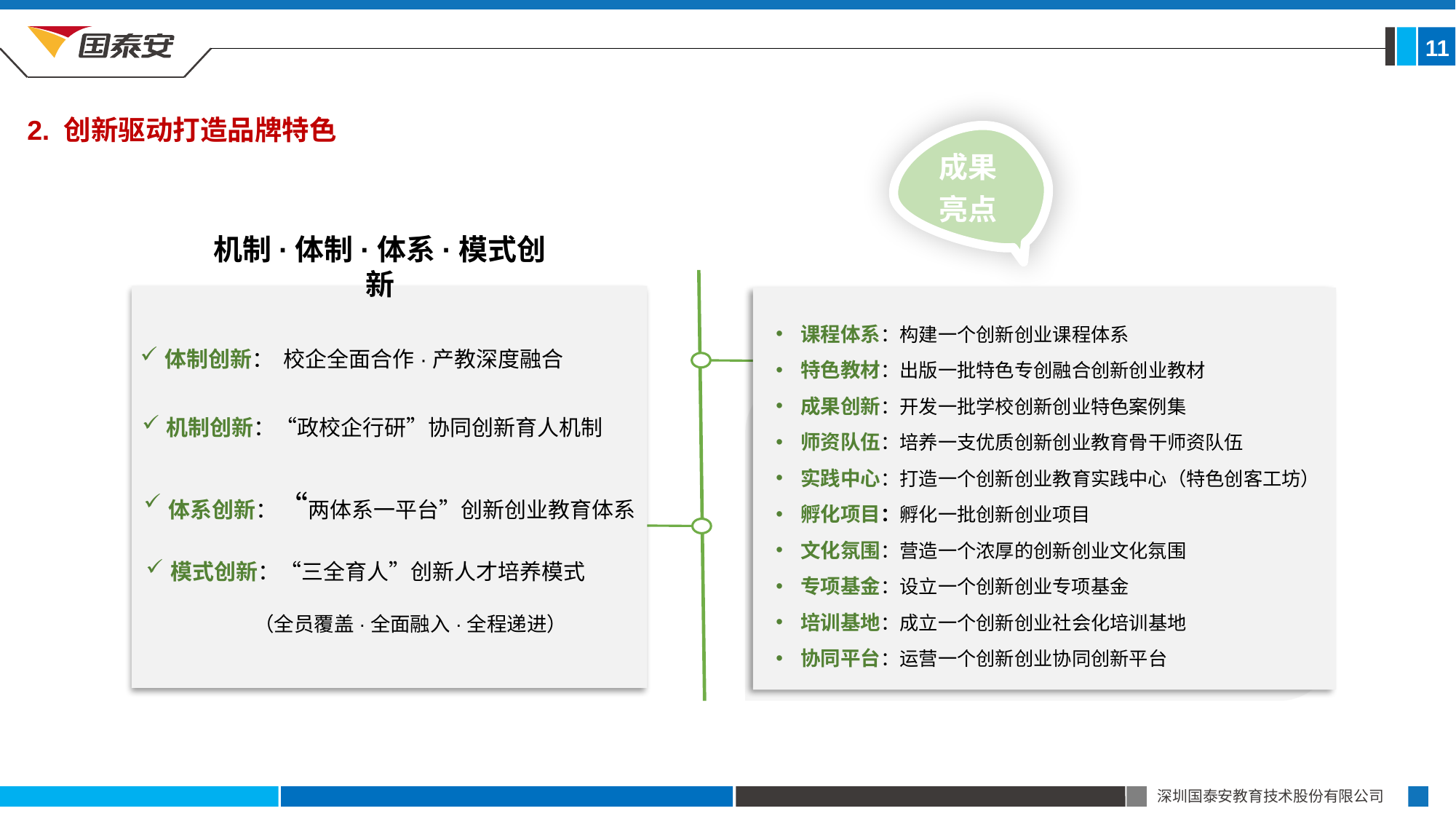

11
2. 创新驱动打造品牌特色

成果亮点
机制·体制·体系·模式创新

课程体系：构建一个创新创业课程体系
特色教材：出版一批特色专创融合创新创业教材
成果创新：开发一批学校创新创业特色案例集
师资队伍：培养一支优质创新创业教育骨干师资队伍
实践中心：打造一个创新创业教育实践中心（特色创客工坊）
孵化项目：孵化一批创新创业项目
文化氛围：营造一个浓厚的创新创业文化氛围
专项基金：设立一个创新创业专项基金
培训基地：成立一个创新创业社会化培训基地
协同平台：运营一个创新创业协同创新平台
体制创新：  校企全面合作·产教深度融合

机制创新：“政校企行研”协同创新育人机制
体系创新：“两体系一平台”创新创业教育体系

模式创新：“三全育人”创新人才培养模式

                     （全员覆盖·全面融入·全程递进）